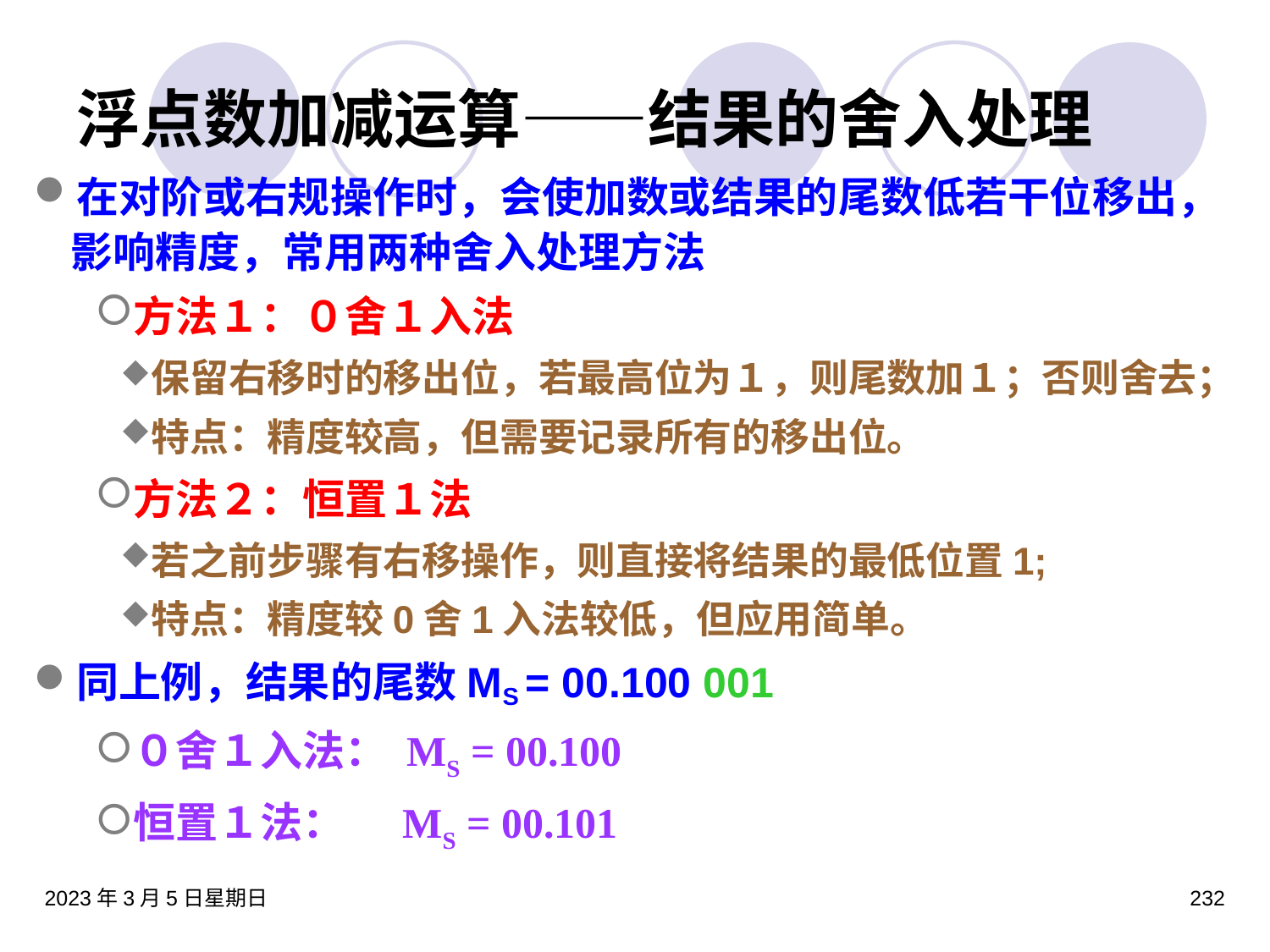

# 浮点数加减运算——结果的舍入处理
在对阶或右规操作时，会使加数或结果的尾数低若干位移出，影响精度，常用两种舍入处理方法
方法１：０舍１入法
保留右移时的移出位，若最高位为１，则尾数加１；否则舍去；
特点：精度较高，但需要记录所有的移出位。
方法２：恒置１法
若之前步骤有右移操作，则直接将结果的最低位置1;
特点：精度较0舍1入法较低，但应用简单。
同上例，结果的尾数MS = 00.100 001
０舍１入法： MS = 00.100
恒置１法：     MS = 00.101
2023年3月5日星期日
232